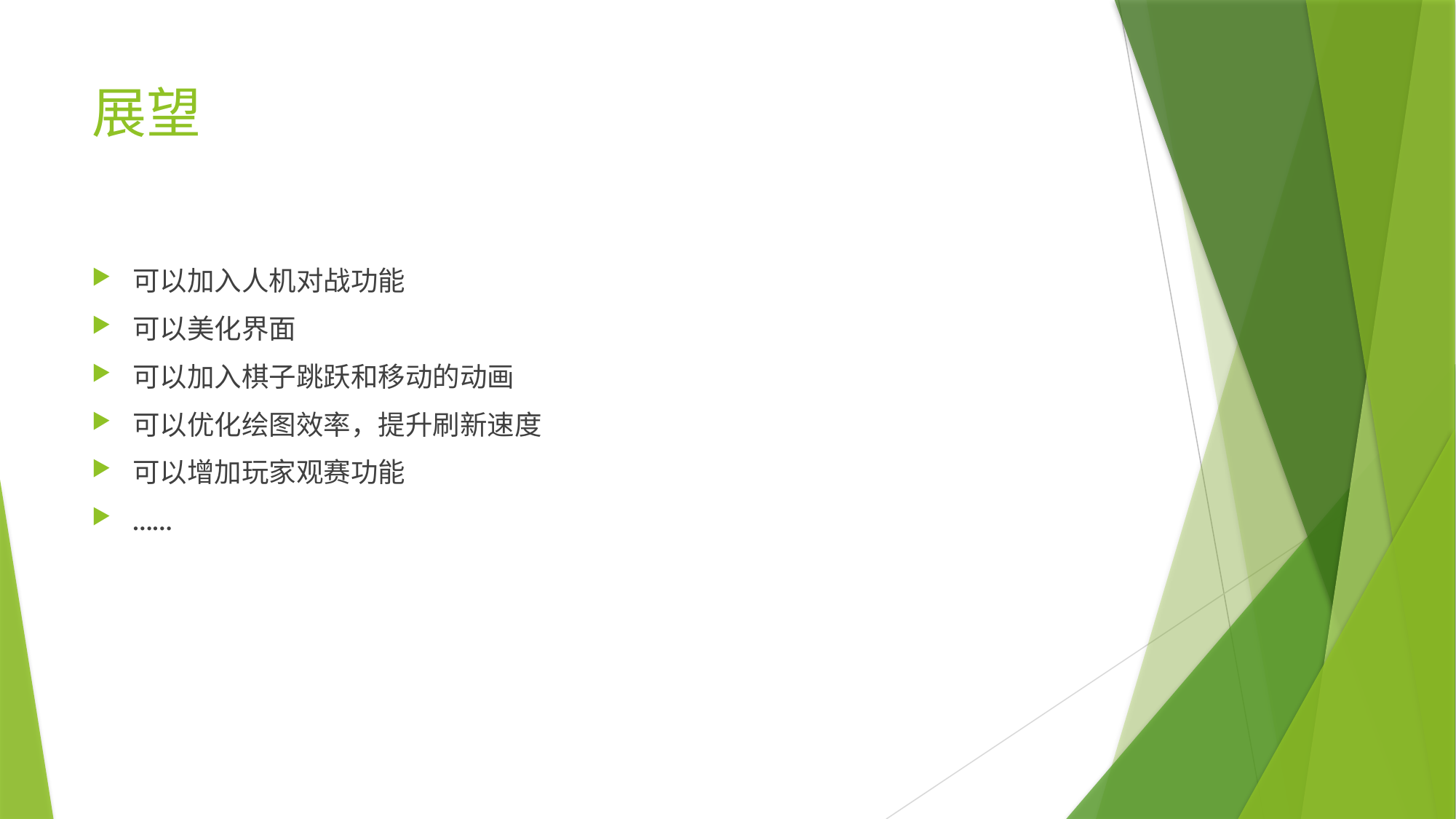

# 展望
可以加入人机对战功能
可以美化界面
可以加入棋子跳跃和移动的动画
可以优化绘图效率，提升刷新速度
可以增加玩家观赛功能
……